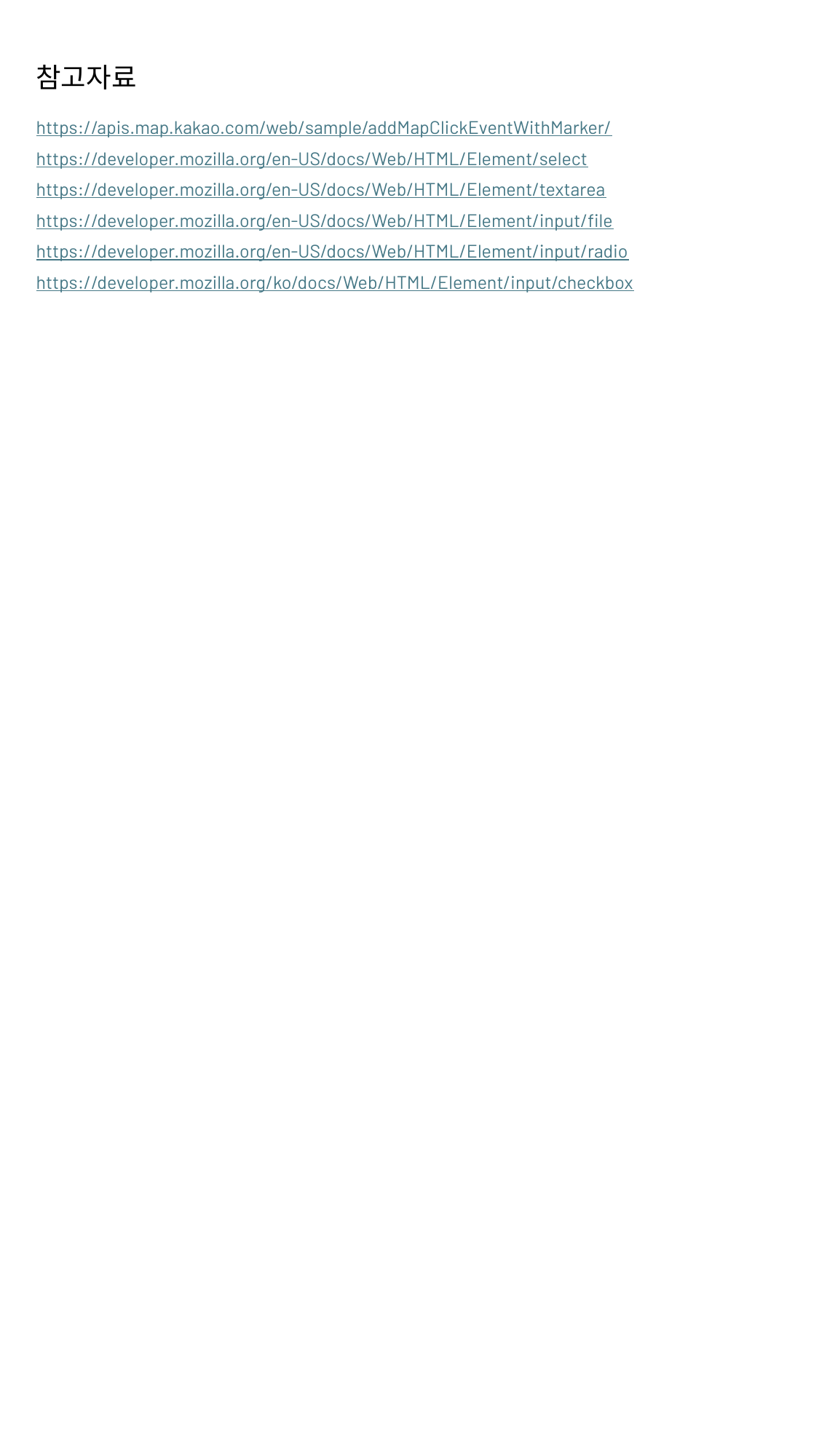

# 참고자료
https://apis.map.kakao.com/web/sample/addMapClickEventWithMarker/
https://developer.mozilla.org/en-US/docs/Web/HTML/Element/select
https://developer.mozilla.org/en-US/docs/Web/HTML/Element/textarea
https://developer.mozilla.org/en-US/docs/Web/HTML/Element/input/file
https://developer.mozilla.org/en-US/docs/Web/HTML/Element/input/radio
https://developer.mozilla.org/ko/docs/Web/HTML/Element/input/checkbox